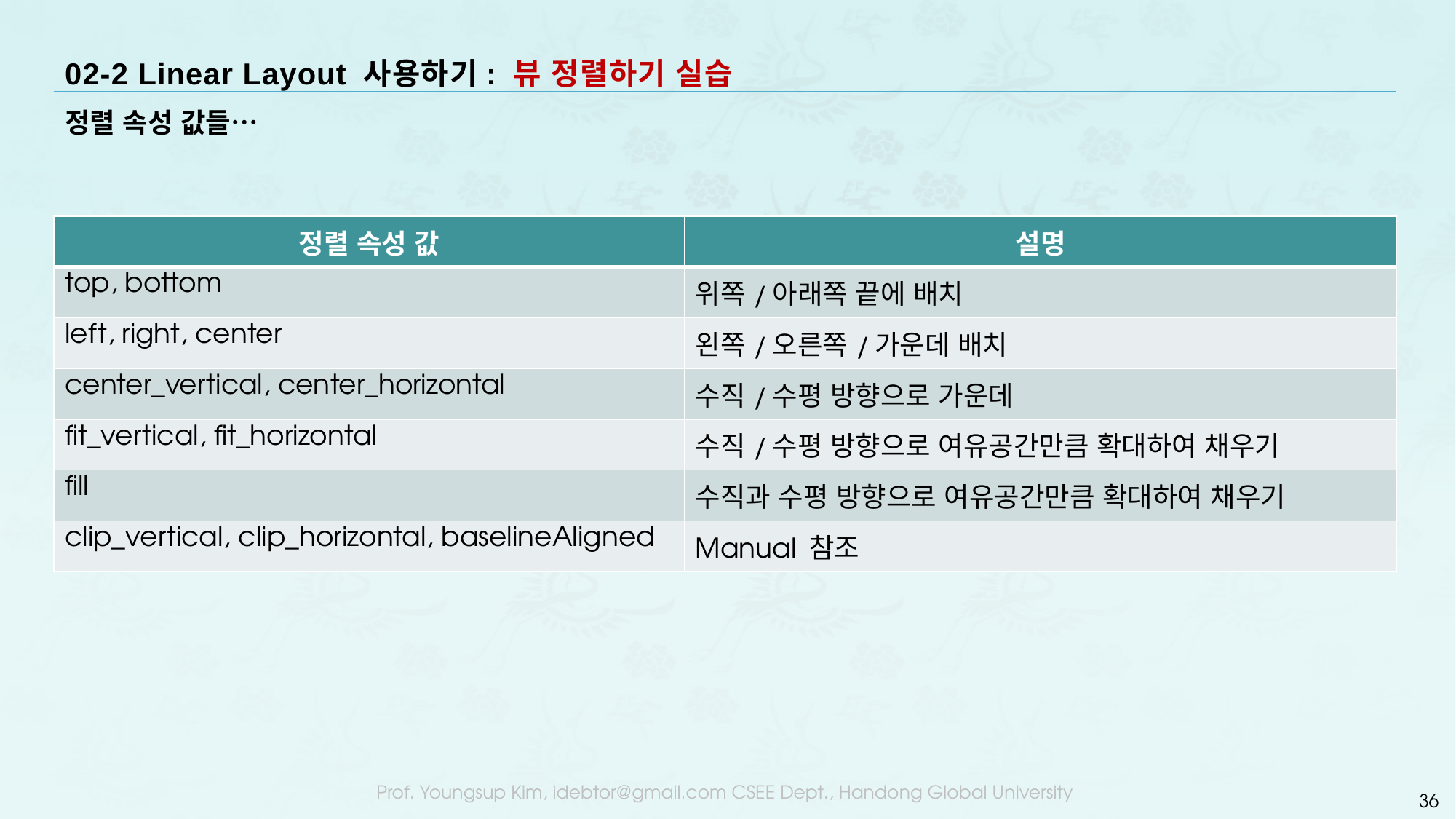

# 02-2 Linear Layout 사용하기: 뷰 정렬하기 실습
정렬 속성 값들…

| 정렬 속성 값 | 설명 |
| --- | --- |
| top, bottom | 위쪽/아래쪽 끝에 배치 |
| left, right, center | 왼쪽/오른쪽/가운데 배치 |
| center\_vertical, center\_horizontal | 수직/수평 방향으로 가운데 |
| fit\_vertical, fit\_horizontal | 수직/수평 방향으로 여유공간만큼 확대하여 채우기 |
| fill | 수직과 수평 방향으로 여유공간만큼 확대하여 채우기 |
| clip\_vertical, clip\_horizontal, baselineAligned | Manual 참조 |
36